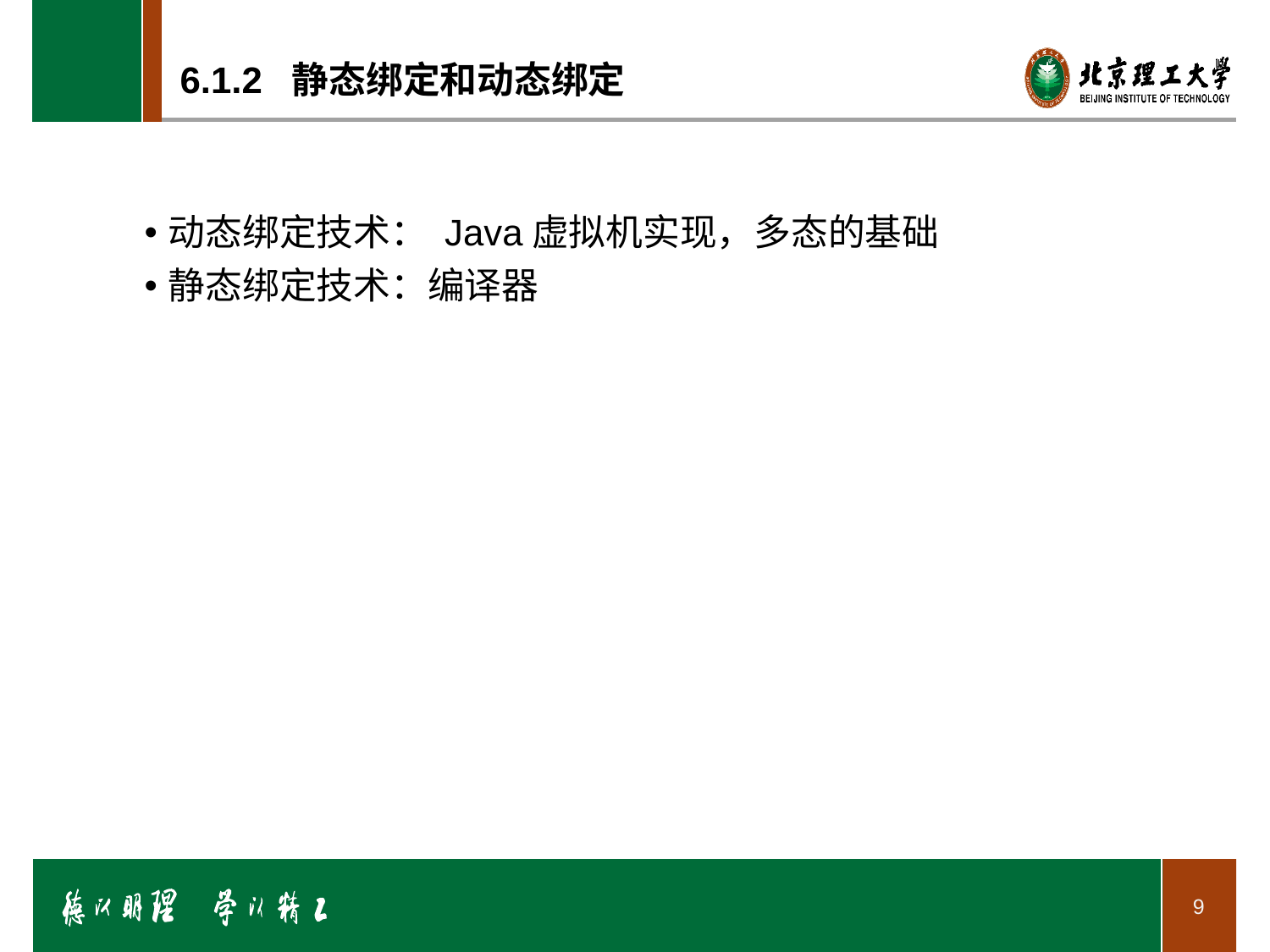

# 6.1.2  静态绑定和动态绑定
动态绑定技术： Java虚拟机实现，多态的基础
静态绑定技术：编译器